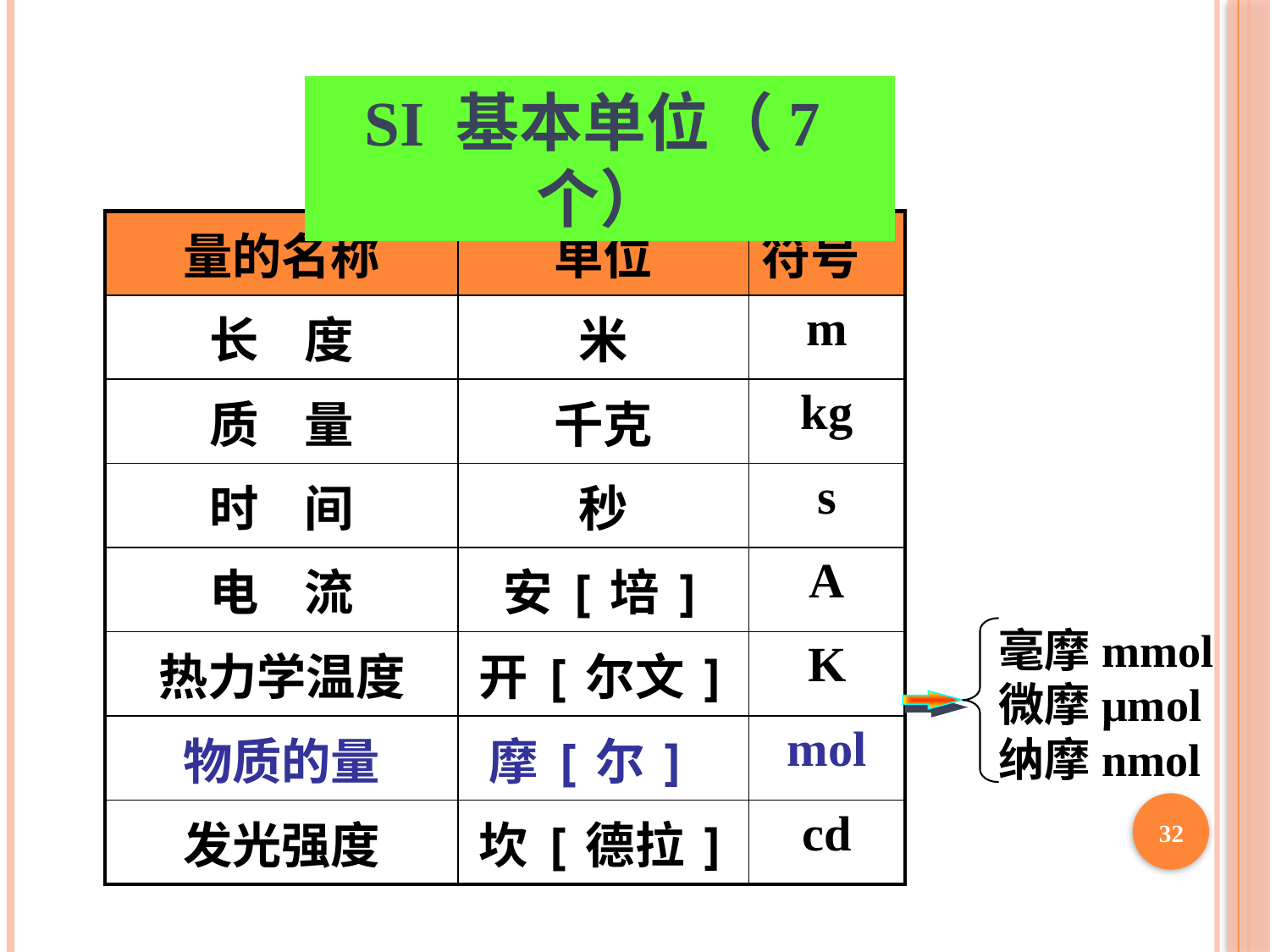

SI 基本单位（7个）
| 量的名称 | 单位 | 符号 |
| --- | --- | --- |
| 长 度 | 米 | m |
| 质 量 | 千克 | kg |
| 时 间 | 秒 | s |
| 电 流 | 安[培] | A |
| 热力学温度 | 开[尔文] | K |
| 物质的量 | 摩[尔] | mol |
| 发光强度 | 坎[德拉] | cd |
毫摩mmol
微摩μmol
纳摩nmol

32
32